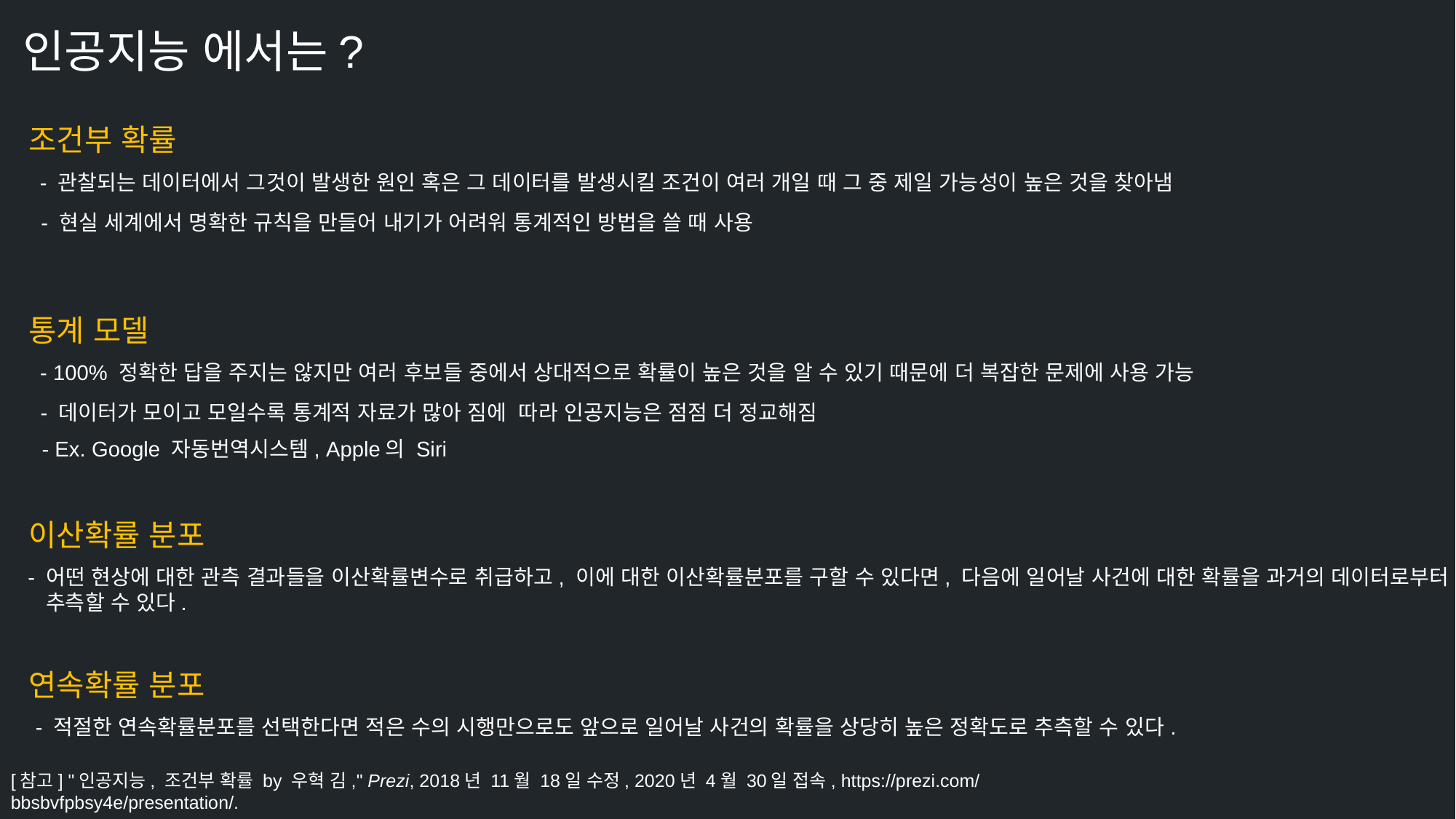

인공지능 에서는?
조건부 확률
- 관찰되는 데이터에서 그것이 발생한 원인 혹은 그 데이터를 발생시킬 조건이 여러 개일 때 그 중 제일 가능성이 높은 것을 찾아냄
- 현실 세계에서 명확한 규칙을 만들어 내기가 어려워 통계적인 방법을 쓸 때 사용
통계 모델
- 100% 정확한 답을 주지는 않지만 여러 후보들 중에서 상대적으로 확률이 높은 것을 알 수 있기 때문에 더 복잡한 문제에 사용 가능
- 데이터가 모이고 모일수록 통계적 자료가 많아 짐에  따라 인공지능은 점점 더 정교해짐
- Ex. Google 자동번역시스템, Apple의 Siri
이산확률 분포
- 어떤 현상에 대한 관측 결과들을 이산확률변수로 취급하고, 이에 대한 이산확률분포를 구할 수 있다면, 다음에 일어날 사건에 대한 확률을 과거의 데이터로부터
   추측할 수 있다.
연속확률 분포
- 적절한 연속확률분포를 선택한다면 적은 수의 시행만으로도 앞으로 일어날 사건의 확률을 상당히 높은 정확도로 추측할 수 있다.
[참고] "인공지능, 조건부 확률 by 우혁 김," Prezi, 2018년 11월 18일 수정, 2020년 4월 30일 접속, https://prezi.com/bbsbvfpbsy4e/presentation/.